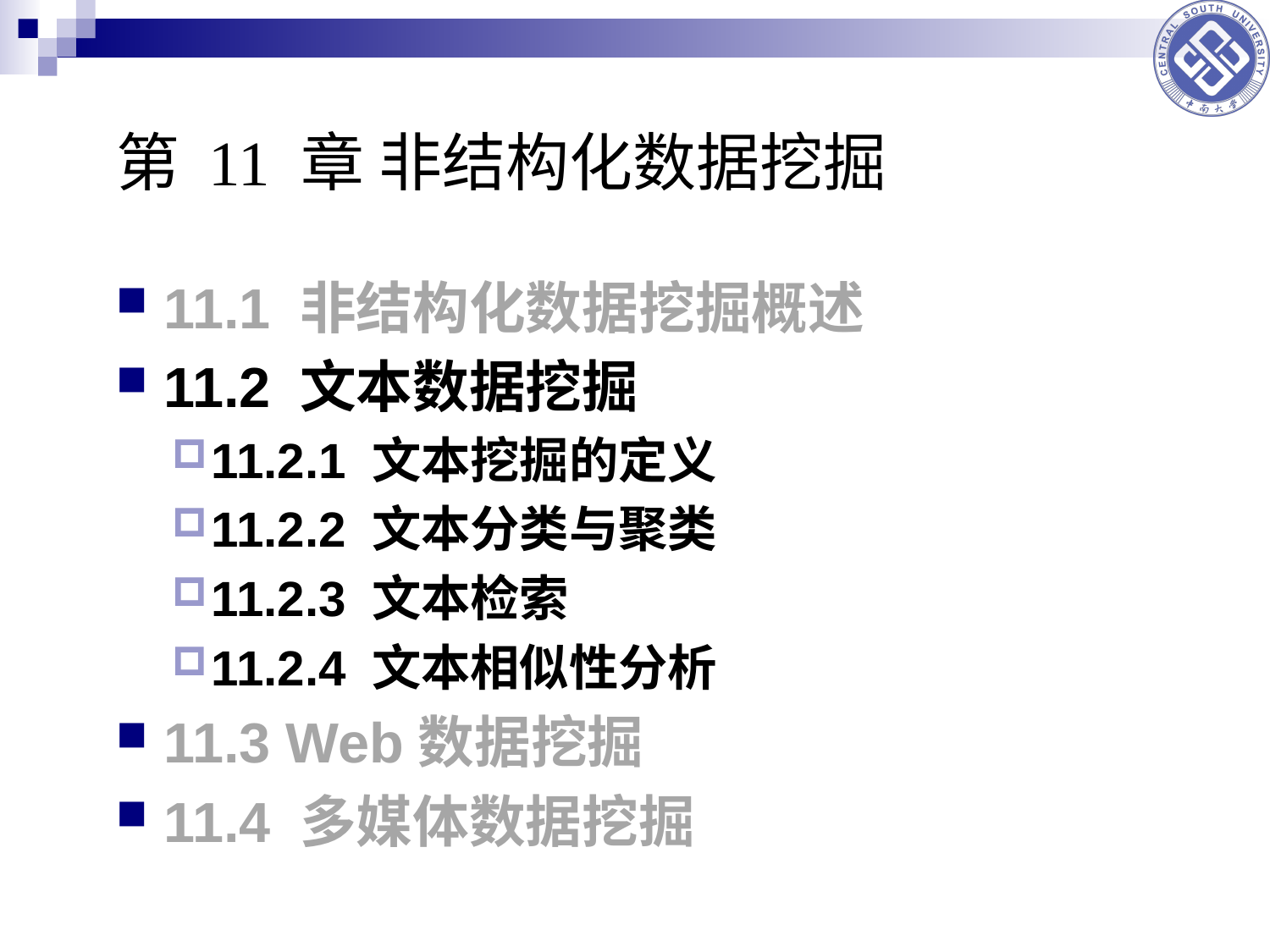

第 11 章 非结构化数据挖掘
11.1 非结构化数据挖掘概述
11.2 文本数据挖掘
11.2.1 文本挖掘的定义
11.2.2 文本分类与聚类
11.2.3 文本检索
11.2.4 文本相似性分析
11.3 Web数据挖掘
11.4 多媒体数据挖掘